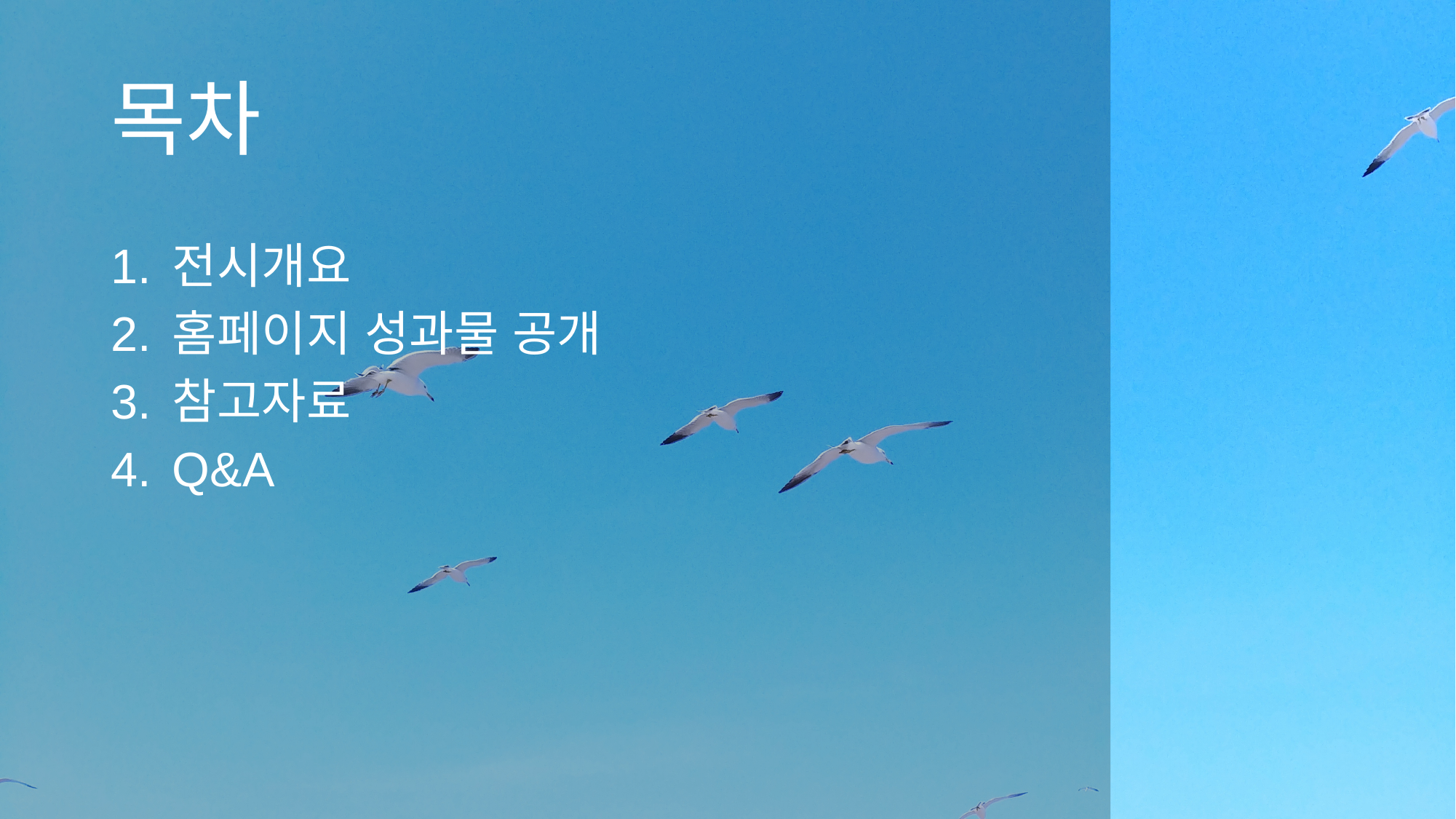

# 목차
전시개요
홈페이지 성과물 공개
참고자료
Q&A